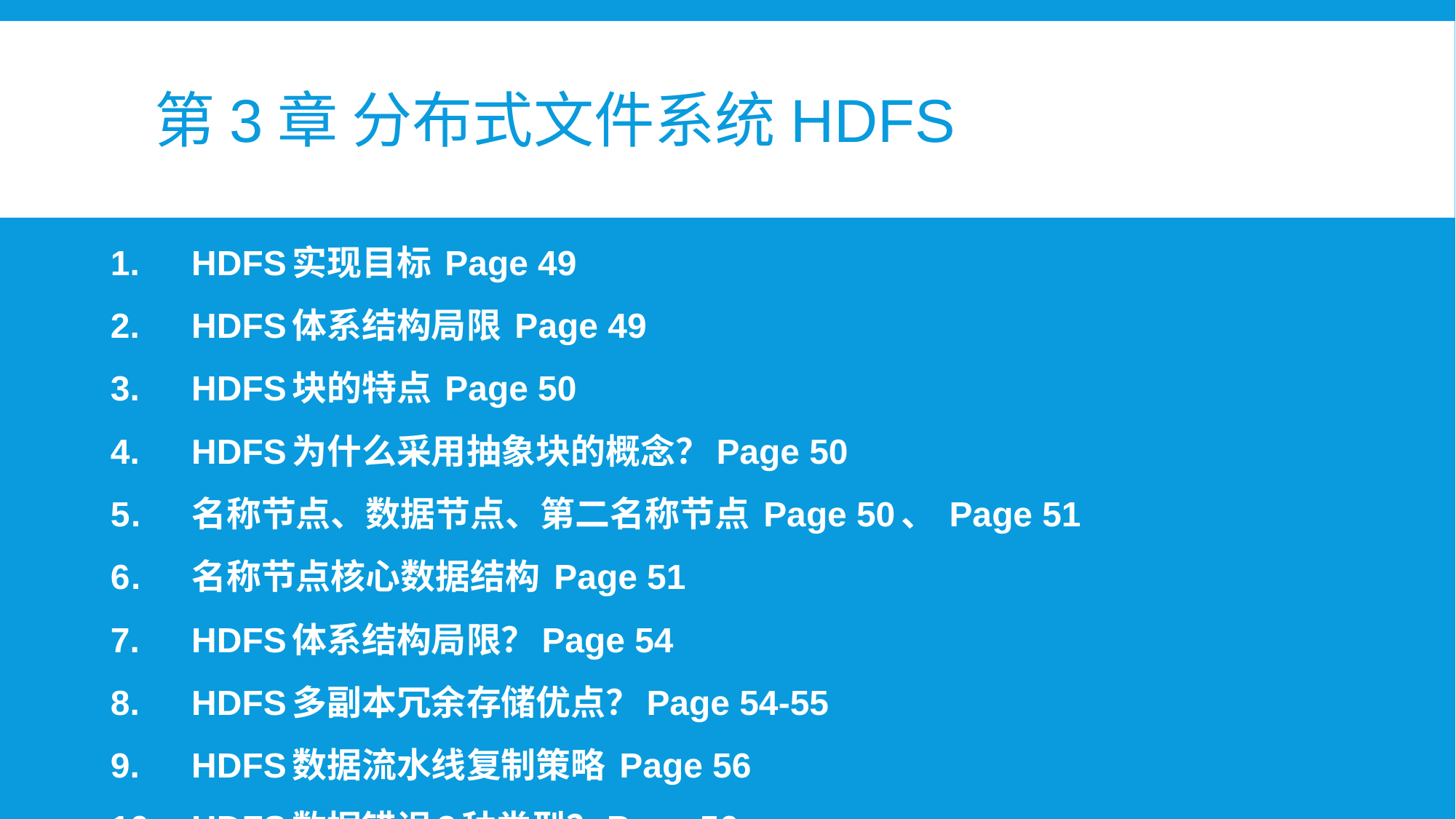

# 第3章 分布式文件系统HDFS
HDFS实现目标 Page 49
HDFS体系结构局限 Page 49
HDFS块的特点 Page 50
HDFS为什么采用抽象块的概念？Page 50
名称节点、数据节点、第二名称节点 Page 50、 Page 51
名称节点核心数据结构 Page 51
HDFS体系结构局限？Page 54
HDFS多副本冗余存储优点？Page 54-55
HDFS数据流水线复制策略 Page 56
HDFS数据错误3种类型？Page 56